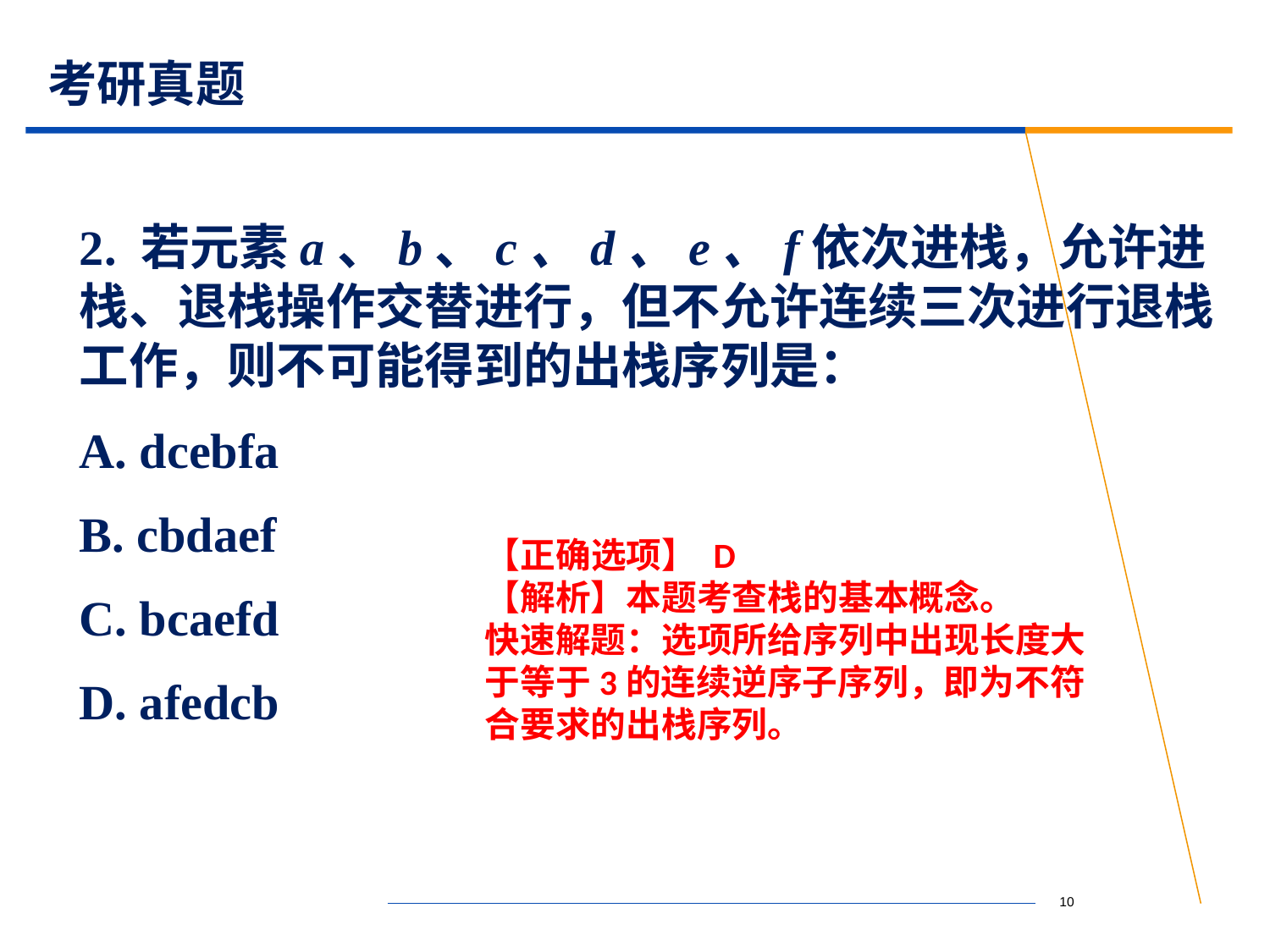

# 考研真题
2. 若元素a、b、c、d、e、f依次进栈，允许进栈、退栈操作交替进行，但不允许连续三次进行退栈工作，则不可能得到的出栈序列是：
A. dcebfa
B. cbdaef
C. bcaefd
D. afedcb
【正确选项】 D
【解析】本题考查栈的基本概念。
快速解题：选项所给序列中出现长度大于等于3的连续逆序子序列，即为不符合要求的出栈序列。